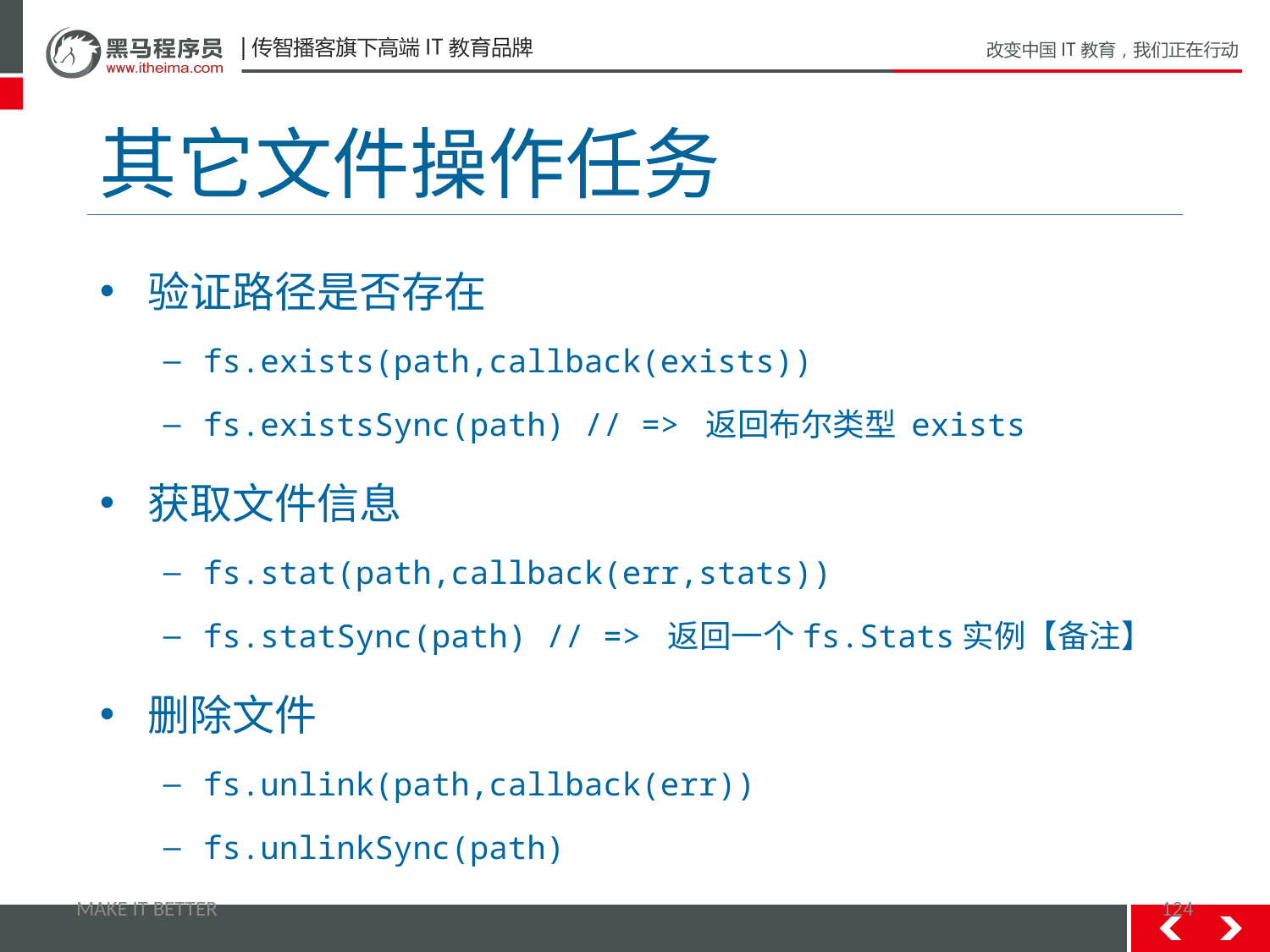

# 其它文件操作任务
验证路径是否存在
fs.exists(path,callback(exists))
fs.existsSync(path) // => 返回布尔类型 exists
获取文件信息
fs.stat(path,callback(err,stats))
fs.statSync(path) // => 返回一个fs.Stats实例【备注】
删除文件
fs.unlink(path,callback(err))
fs.unlinkSync(path)

MAKE IT BETTER
124